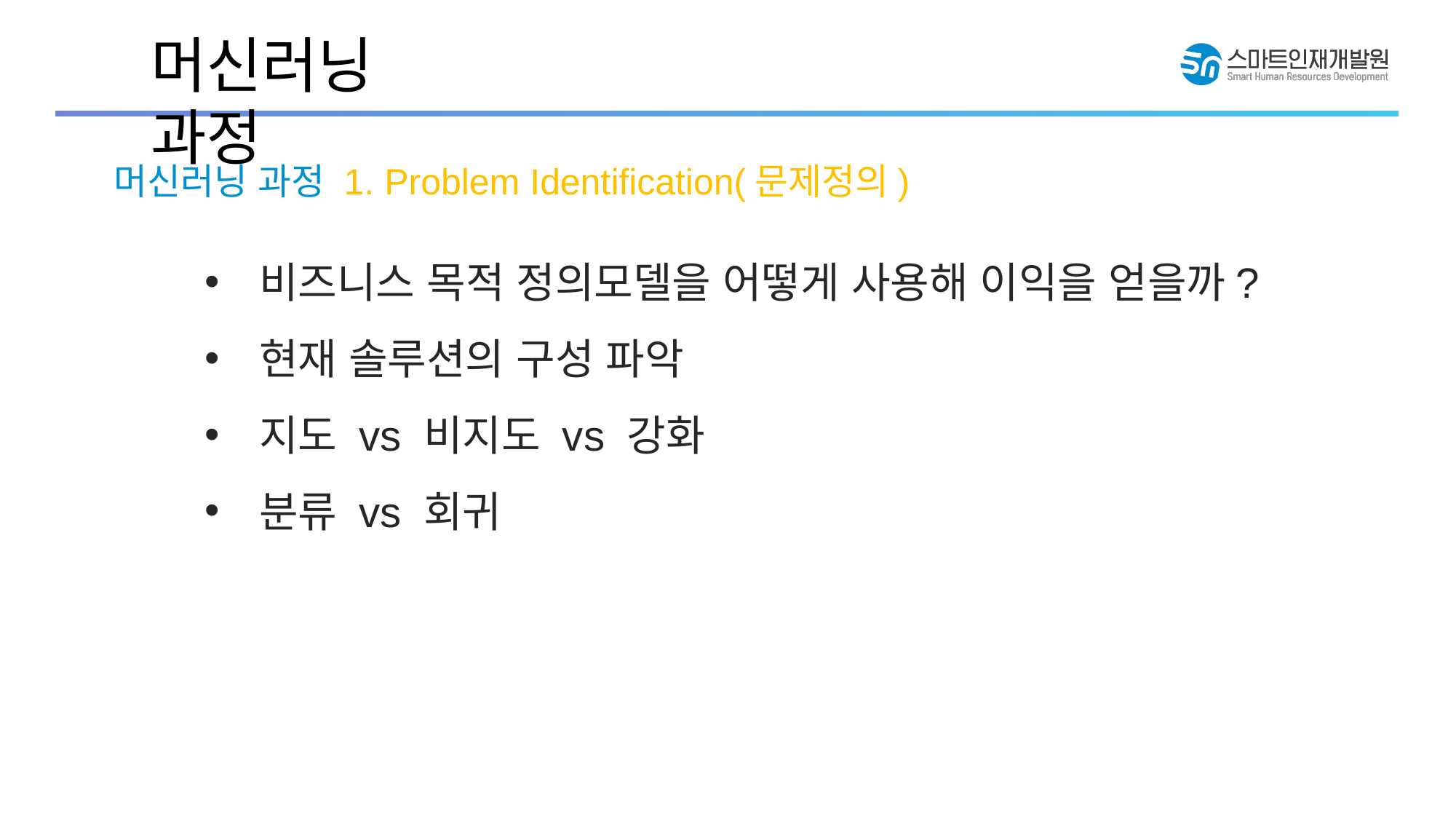

머신러닝 과정
머신러닝 과정 1. Problem Identification(문제정의)
비즈니스 목적 정의모델을 어떻게 사용해 이익을 얻을까?
현재 솔루션의 구성 파악
지도 vs 비지도 vs 강화
분류 vs 회귀